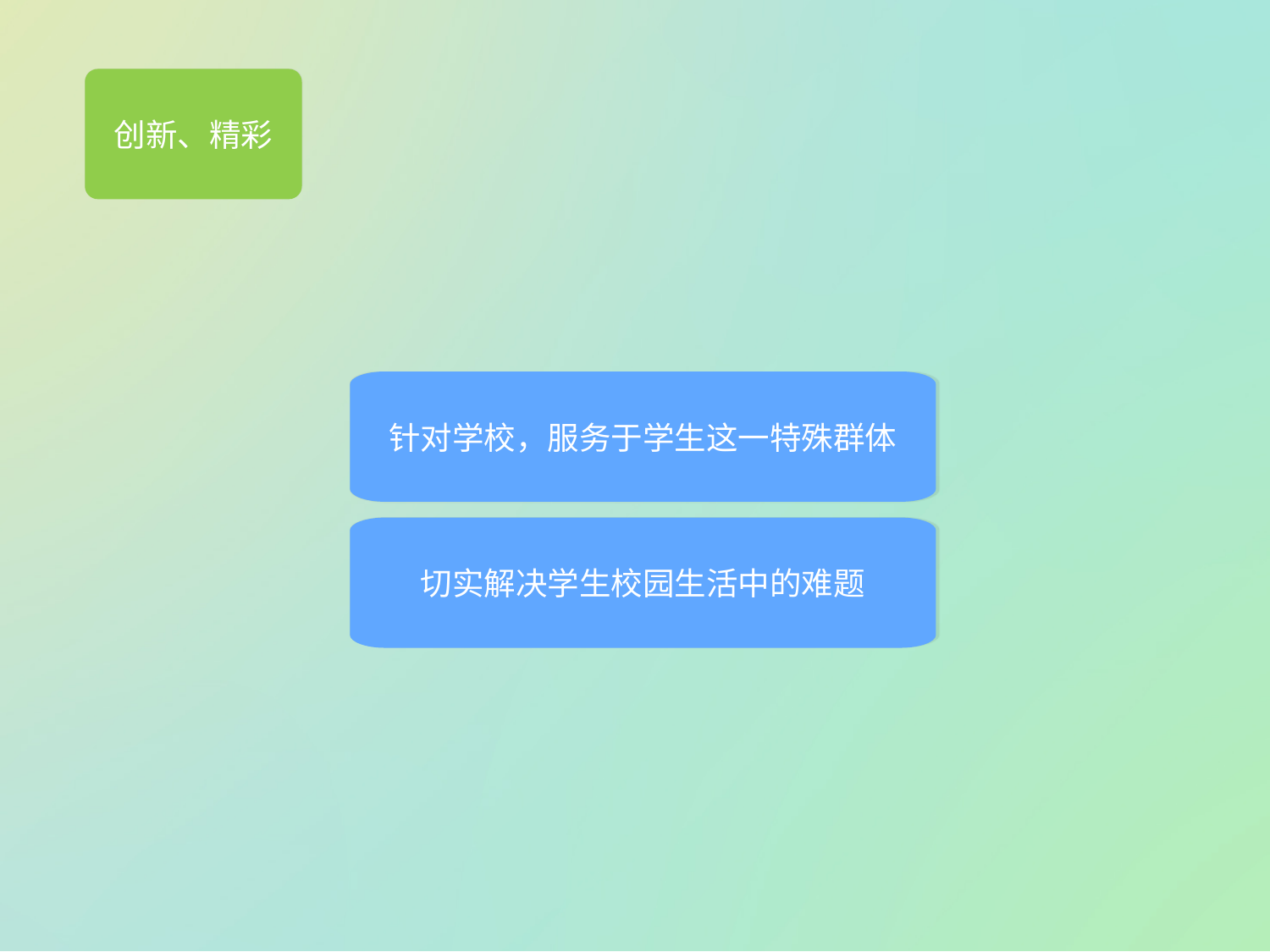

创新、精彩
针对学校，服务于学生这一特殊群体
切实解决学生校园生活中的难题